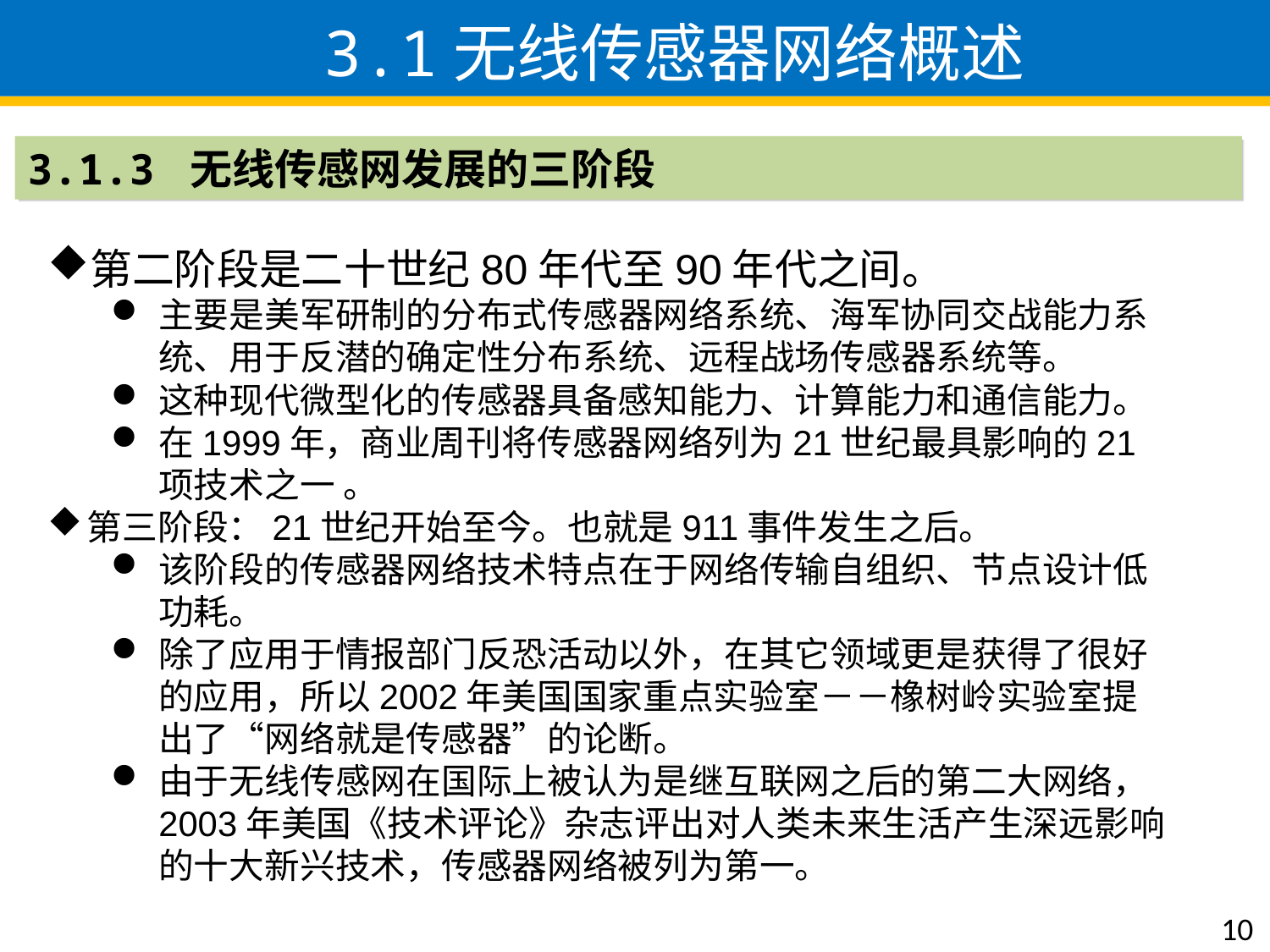

3.1无线传感器网络概述
3.1.3 无线传感网发展的三阶段
第二阶段是二十世纪80年代至90年代之间。
主要是美军研制的分布式传感器网络系统、海军协同交战能力系统、用于反潜的确定性分布系统、远程战场传感器系统等。
这种现代微型化的传感器具备感知能力、计算能力和通信能力。
在1999年，商业周刊将传感器网络列为21世纪最具影响的21项技术之一 。
第三阶段：21世纪开始至今。也就是911事件发生之后。
该阶段的传感器网络技术特点在于网络传输自组织、节点设计低功耗。
除了应用于情报部门反恐活动以外，在其它领域更是获得了很好的应用，所以2002年美国国家重点实验室－－橡树岭实验室提出了“网络就是传感器”的论断。
由于无线传感网在国际上被认为是继互联网之后的第二大网络，2003年美国《技术评论》杂志评出对人类未来生活产生深远影响的十大新兴技术，传感器网络被列为第一。
10